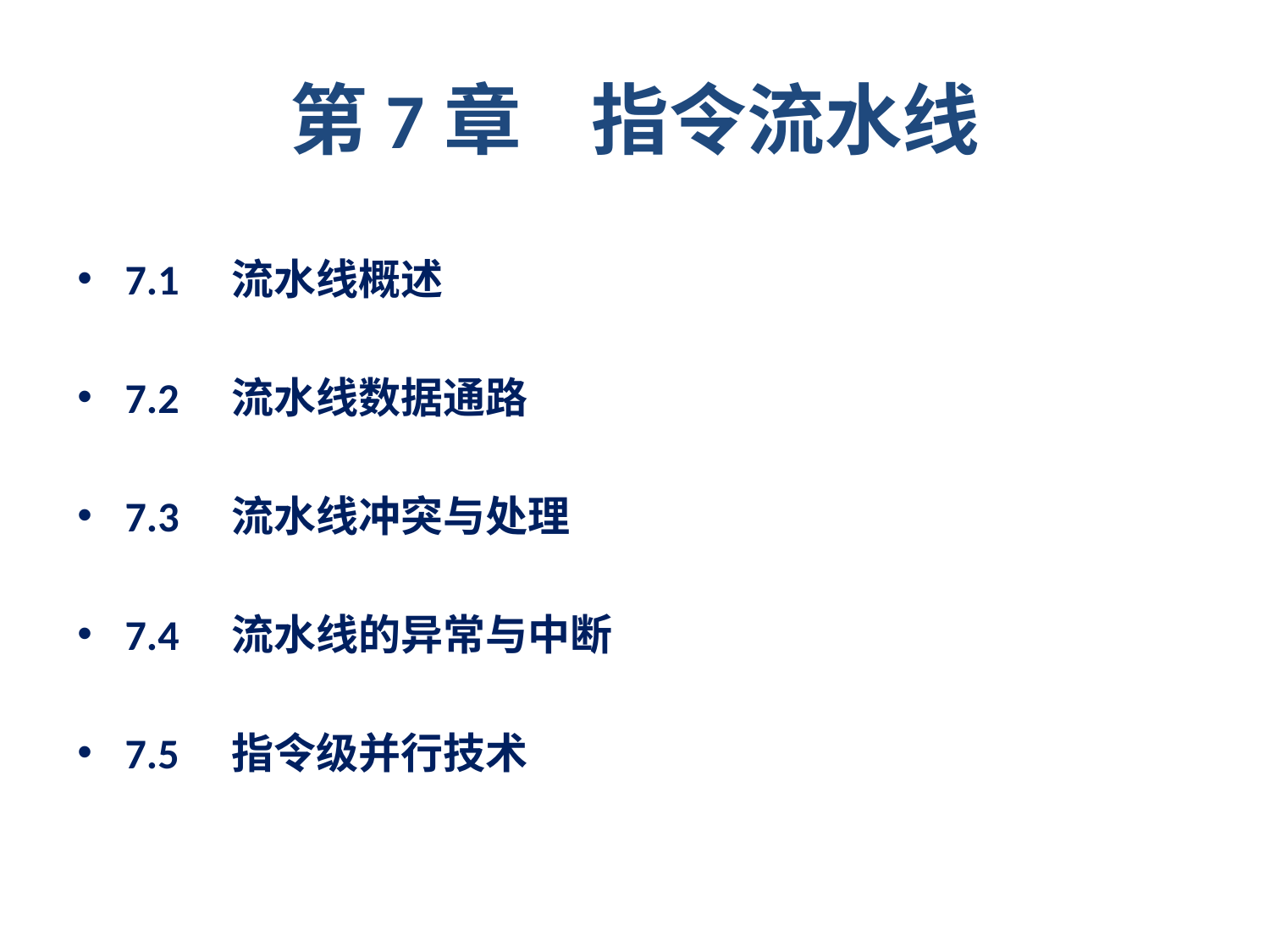

# 第7章    指令流水线
7.1　流水线概述

7.2　流水线数据通路

7.3　流水线冲突与处理

7.4　流水线的异常与中断

7.5　指令级并行技术